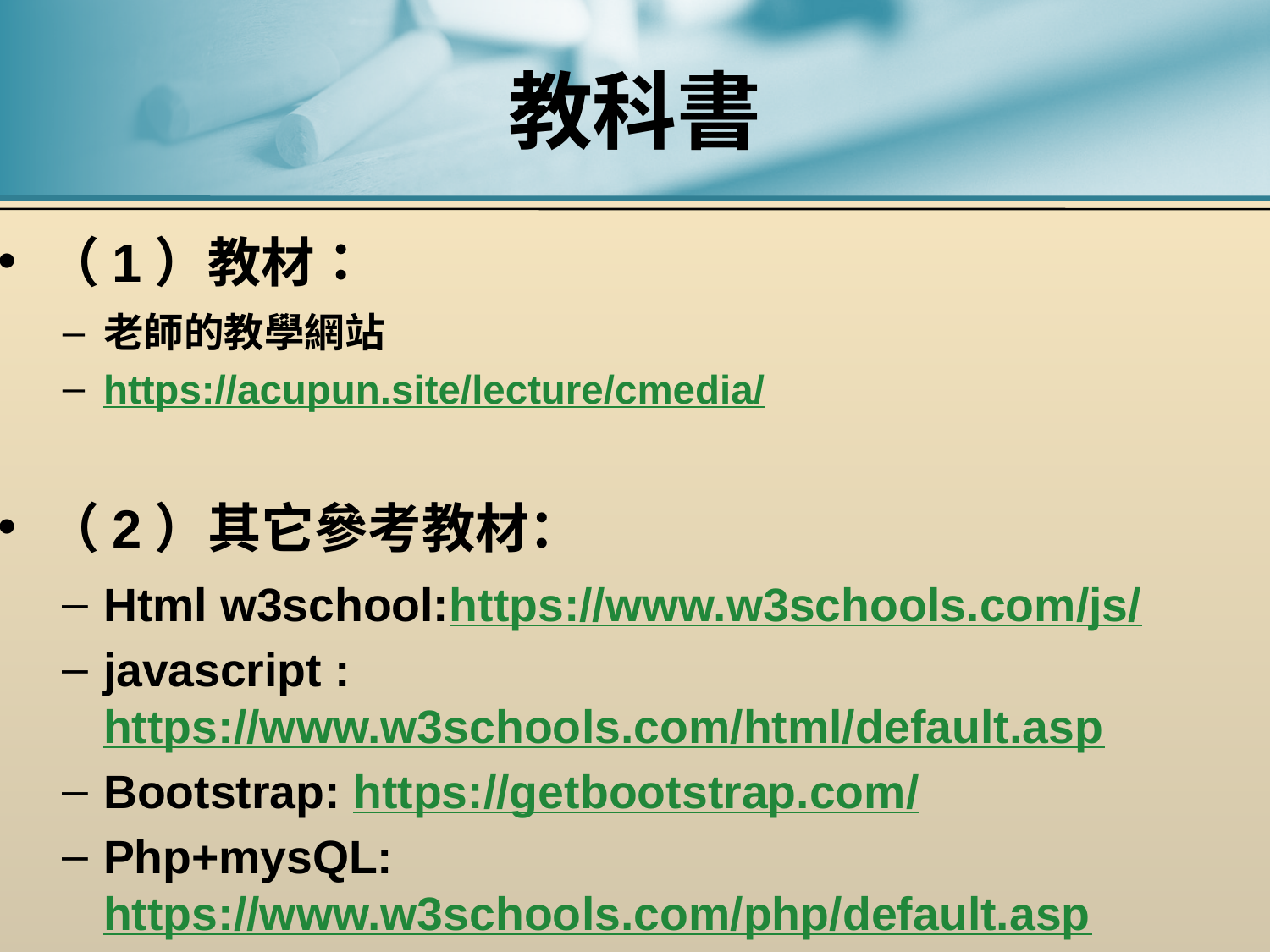

# 教科書
（1）教材：
老師的教學網站
https://acupun.site/lecture/cmedia/

（2）其它參考教材：
Html w3school:https://www.w3schools.com/js/
javascript :https://www.w3schools.com/html/default.asp
Bootstrap: https://getbootstrap.com/
Php+mysQL: https://www.w3schools.com/php/default.asp